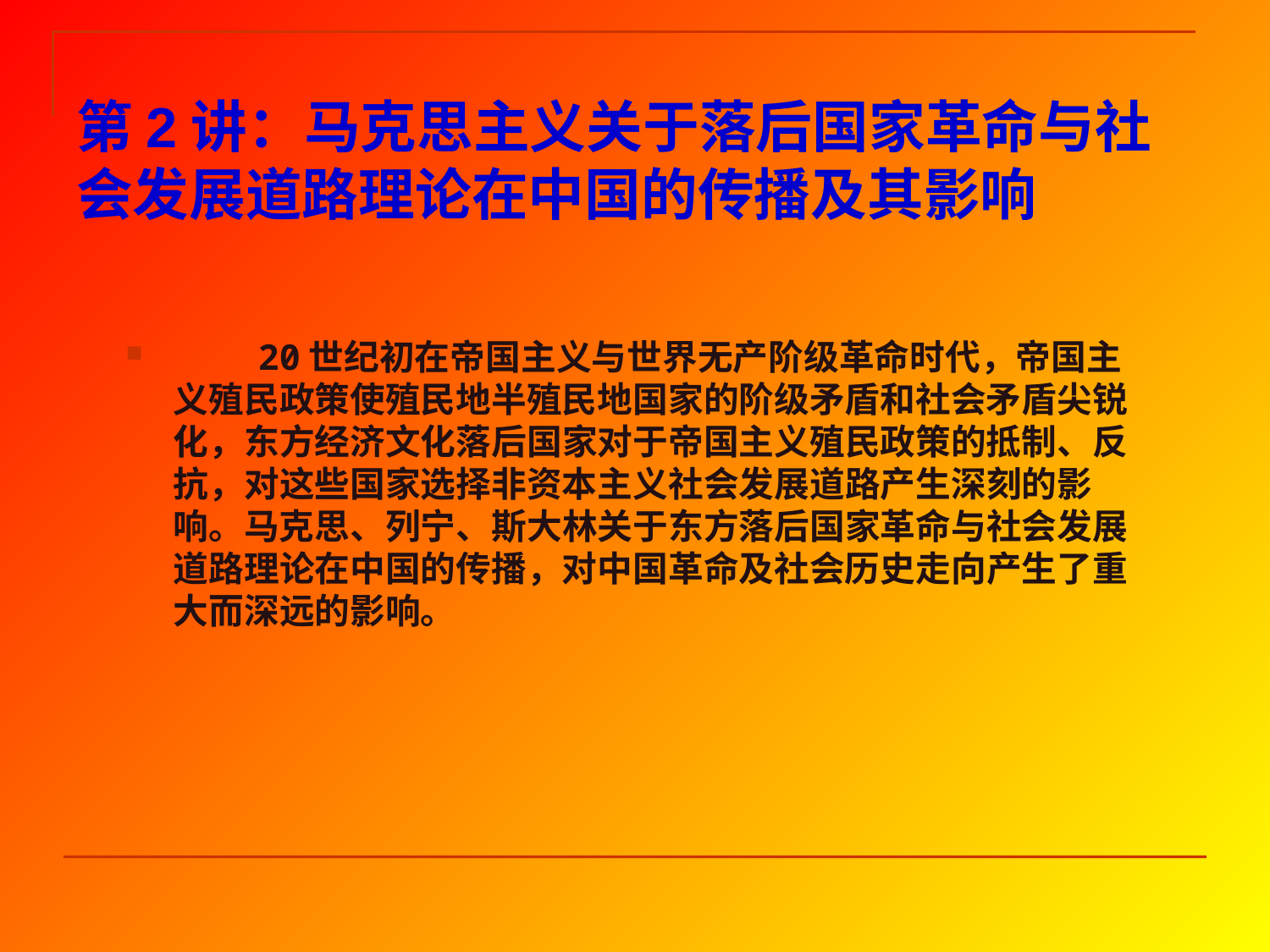

# 第2讲：马克思主义关于落后国家革命与社会发展道路理论在中国的传播及其影响
    20世纪初在帝国主义与世界无产阶级革命时代，帝国主义殖民政策使殖民地半殖民地国家的阶级矛盾和社会矛盾尖锐化，东方经济文化落后国家对于帝国主义殖民政策的抵制、反抗，对这些国家选择非资本主义社会发展道路产生深刻的影响。马克思、列宁、斯大林关于东方落后国家革命与社会发展道路理论在中国的传播，对中国革命及社会历史走向产生了重大而深远的影响。